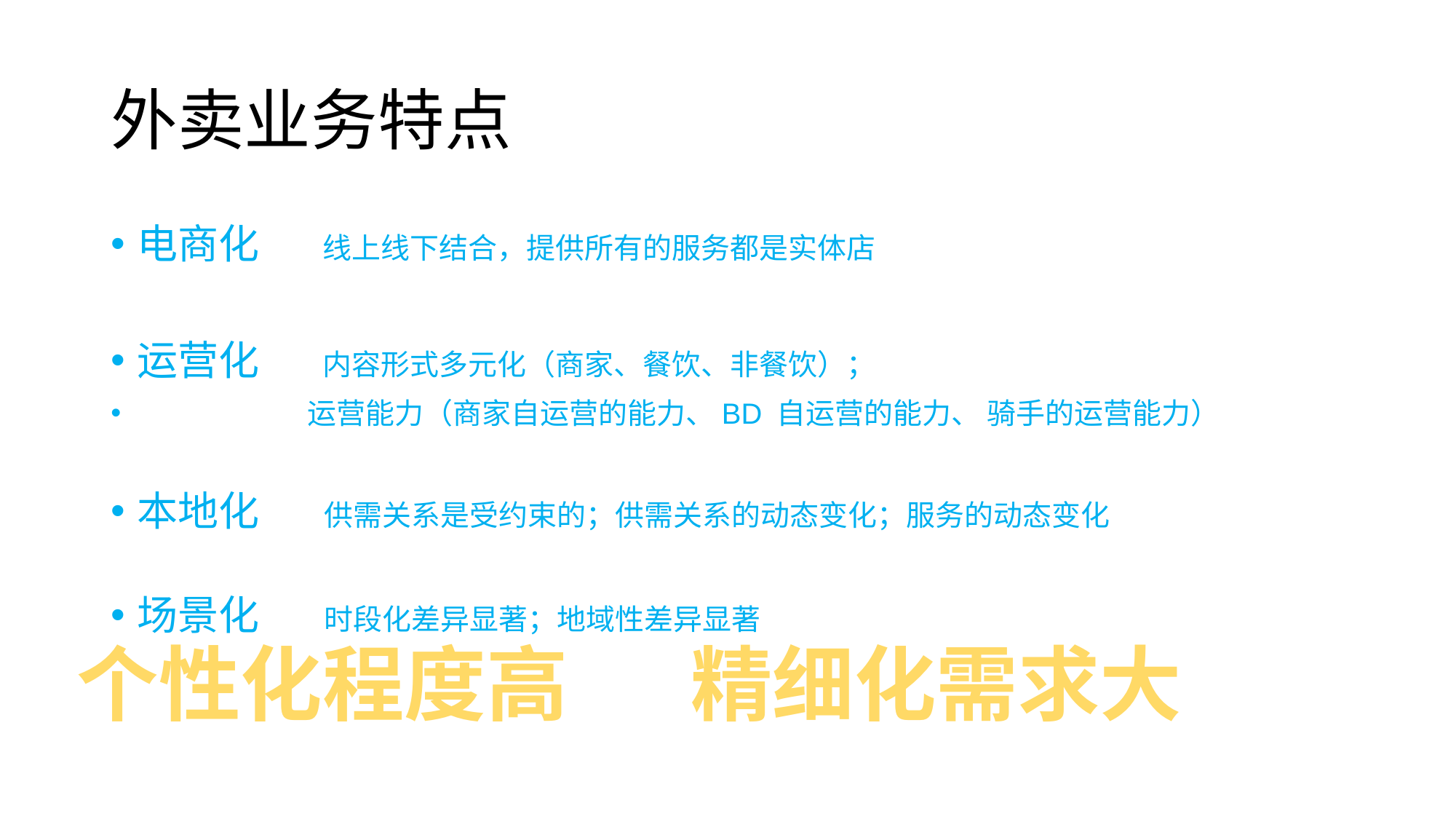

# 外卖业务特点
电商化       线上线下结合，提供所有的服务都是实体店

运营化       内容形式多元化（商家、餐饮、非餐饮）；
                         运营能力（商家自运营的能力、BD 自运营的能力、 骑手的运营能力）

本地化          供需关系是受约束的；供需关系的动态变化；服务的动态变化

场景化          时段化差异显著；地域性差异显著

个性化程度高
精细化需求大